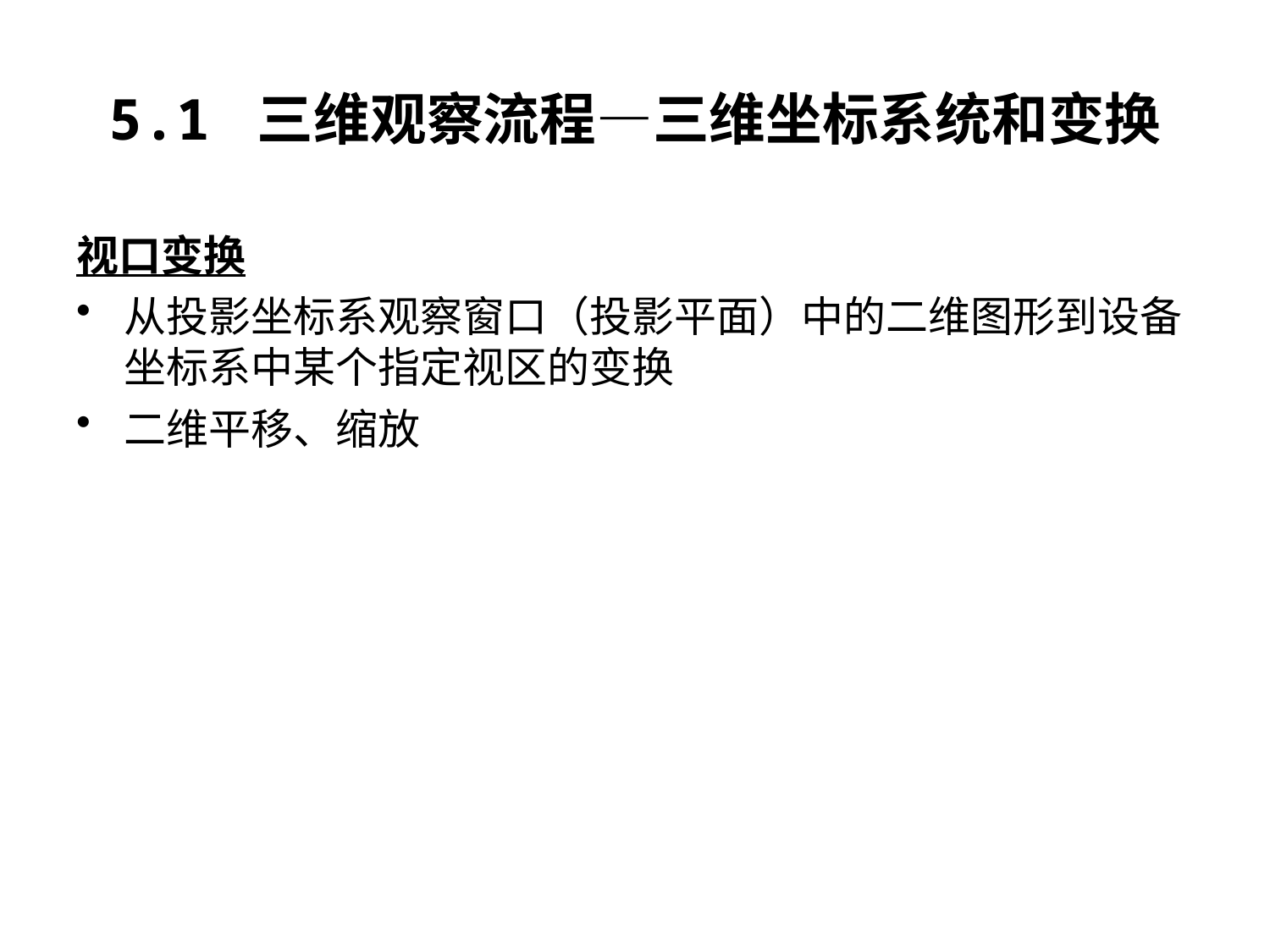

# 5.1 三维观察流程—三维坐标系统和变换
视口变换
从投影坐标系观察窗口（投影平面）中的二维图形到设备坐标系中某个指定视区的变换
二维平移、缩放